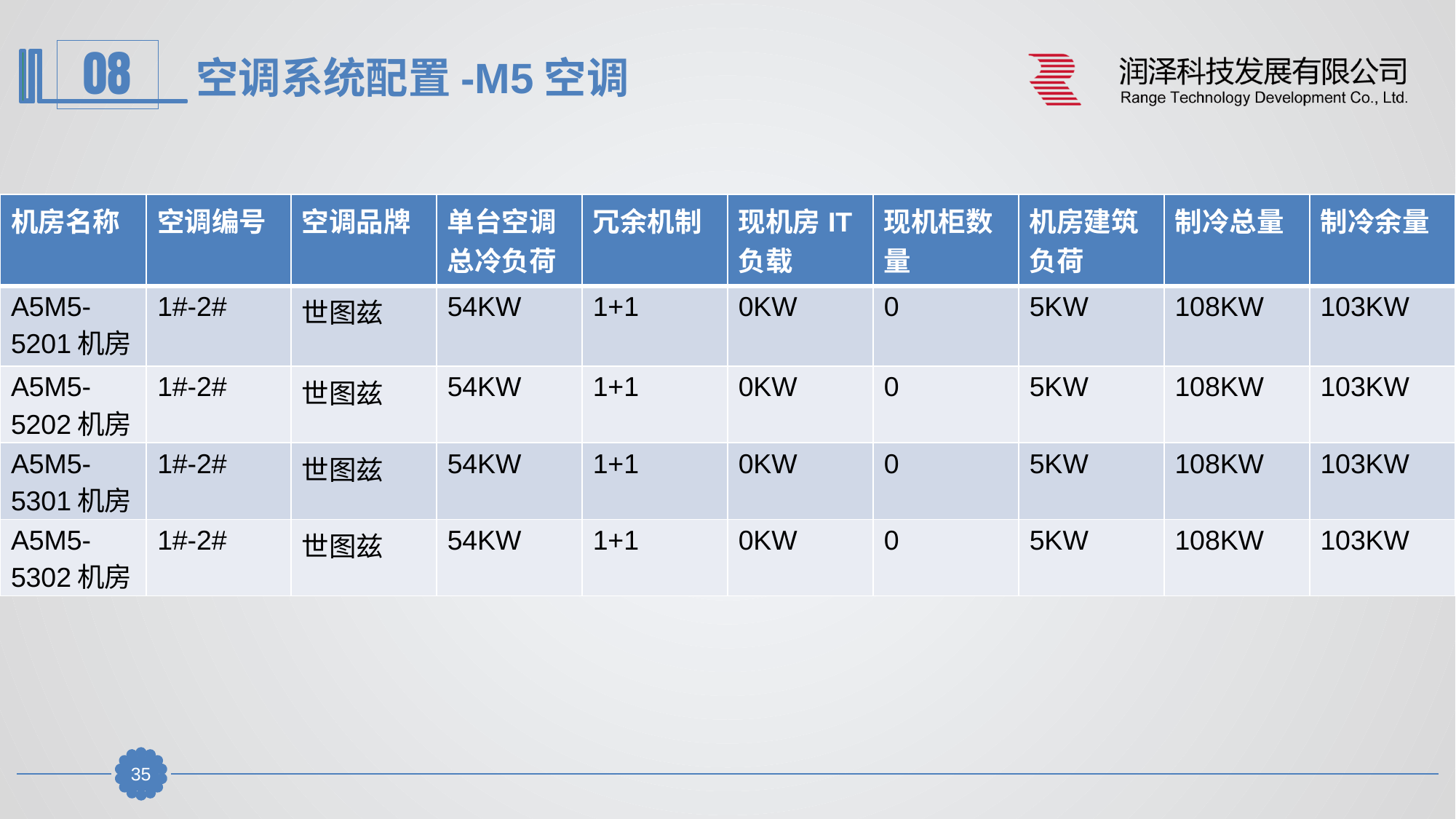

空调系统配置-M5空调
| 机房名称 | 空调编号 | 空调品牌 | 单台空调总冷负荷 | 冗余机制 | 现机房IT负载 | 现机柜数量 | 机房建筑负荷 | 制冷总量 | 制冷余量 |
| --- | --- | --- | --- | --- | --- | --- | --- | --- | --- |
| A5M5-5201机房 | 1#-2# | 世图兹 | 54KW | 1+1 | 0KW | 0 | 5KW | 108KW | 103KW |
| A5M5-5202机房 | 1#-2# | 世图兹 | 54KW | 1+1 | 0KW | 0 | 5KW | 108KW | 103KW |
| A5M5-5301机房 | 1#-2# | 世图兹 | 54KW | 1+1 | 0KW | 0 | 5KW | 108KW | 103KW |
| A5M5-5302机房 | 1#-2# | 世图兹 | 54KW | 1+1 | 0KW | 0 | 5KW | 108KW | 103KW |
35